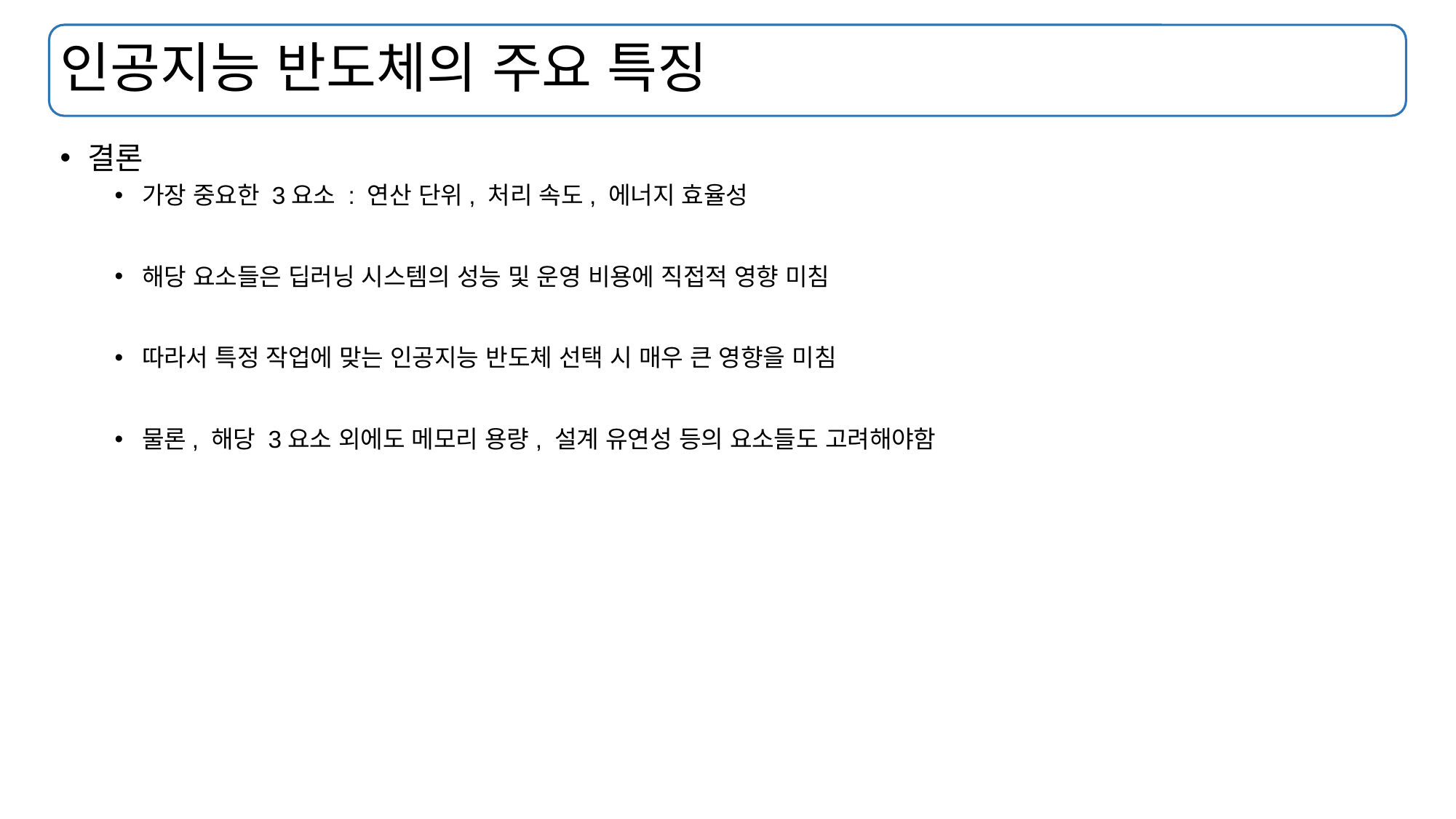

# 인공지능 반도체의 주요 특징
결론
가장 중요한 3요소 : 연산 단위, 처리 속도, 에너지 효율성

해당 요소들은 딥러닝 시스템의 성능 및 운영 비용에 직접적 영향 미침

따라서 특정 작업에 맞는 인공지능 반도체 선택 시 매우 큰 영향을 미침

물론, 해당 3요소 외에도 메모리 용량, 설계 유연성 등의 요소들도 고려해야함